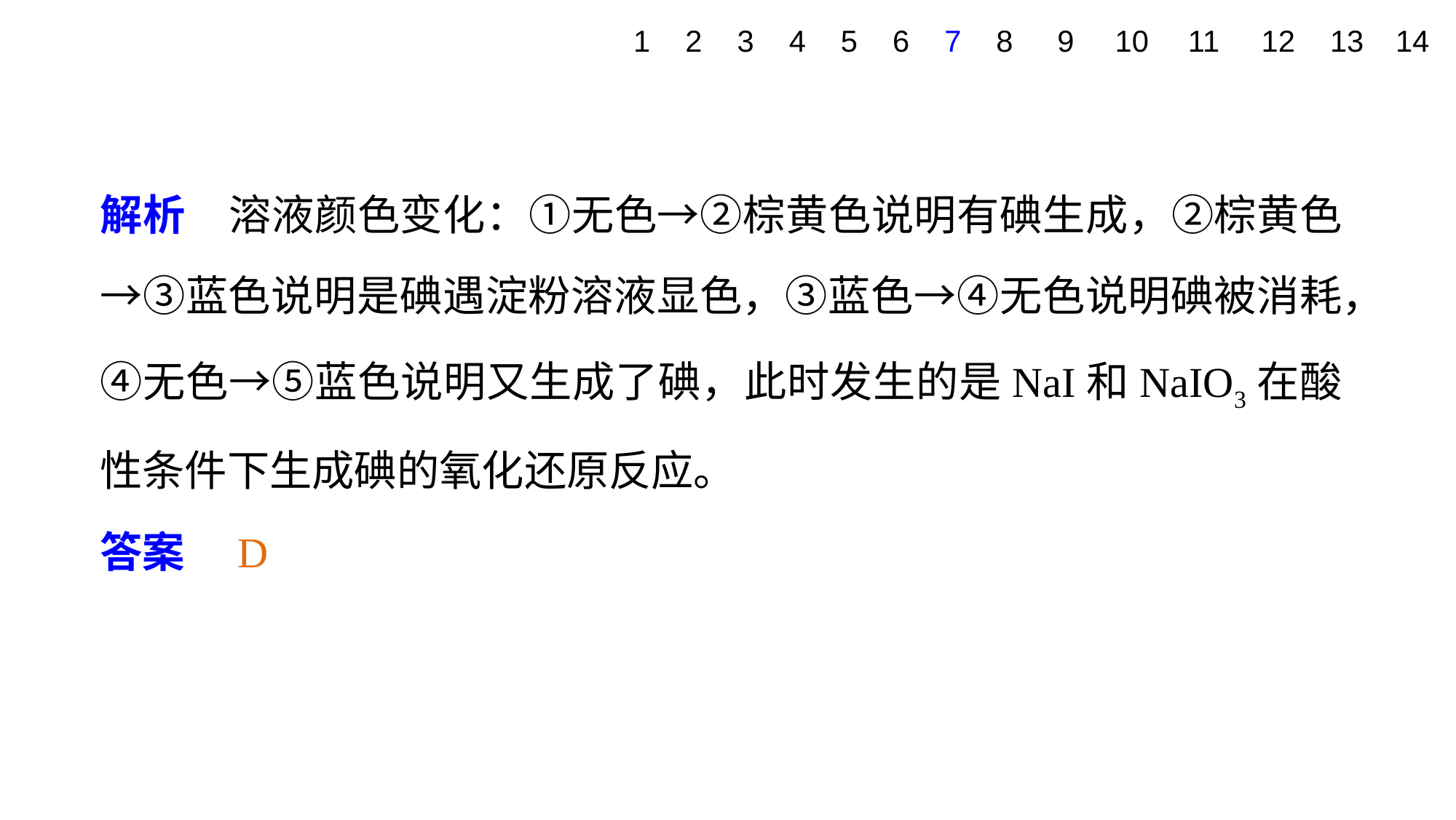

1
2
3
4
5
6
7
8
9
10
11
12
13
14
解析　溶液颜色变化：①无色→②棕黄色说明有碘生成，②棕黄色→③蓝色说明是碘遇淀粉溶液显色，③蓝色→④无色说明碘被消耗，④无色→⑤蓝色说明又生成了碘，此时发生的是NaI和NaIO3在酸性条件下生成碘的氧化还原反应。
答案　D